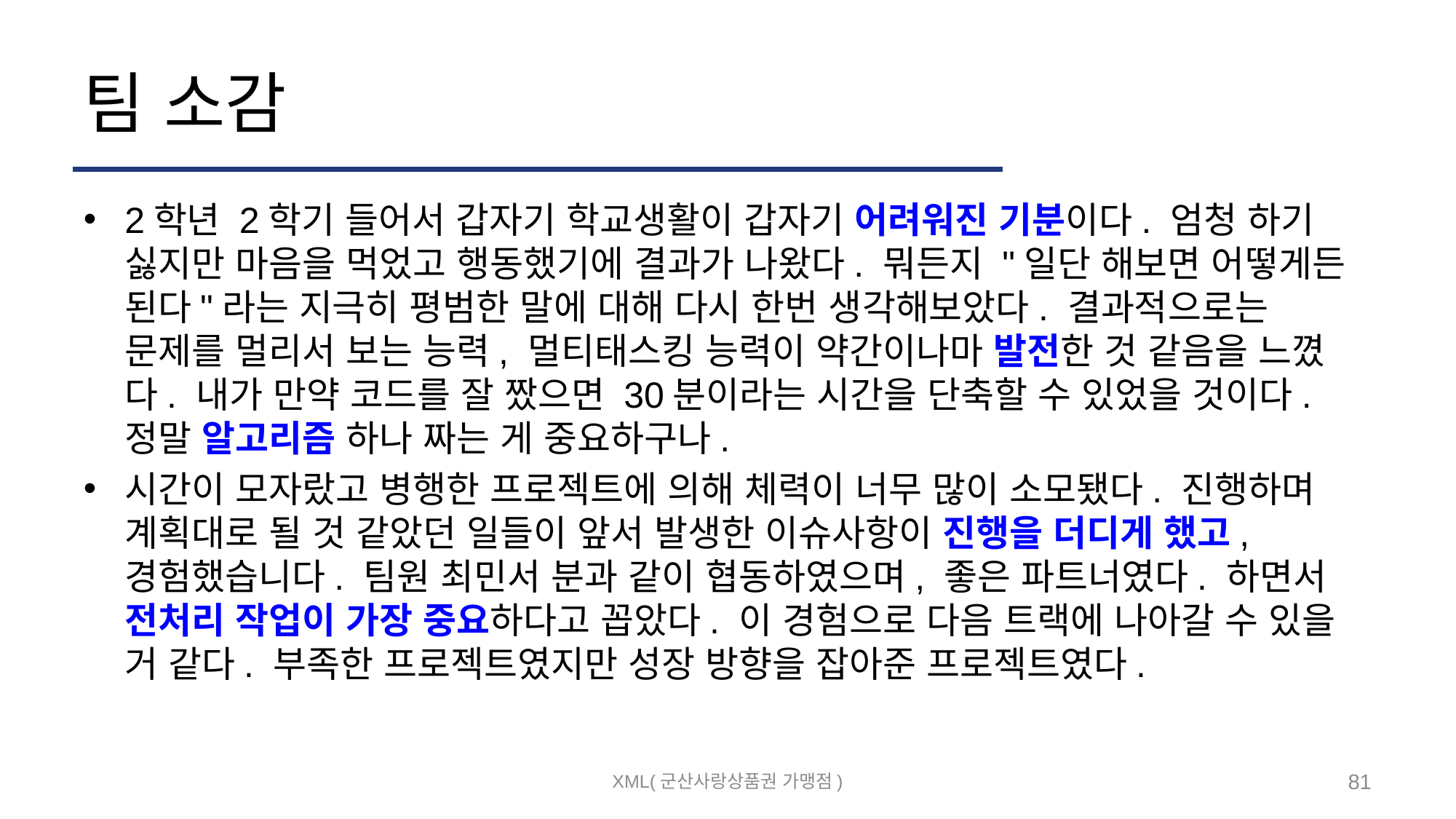

# 팀 소감
2학년 2학기 들어서 갑자기 학교생활이 갑자기 어려워진 기분이다. 엄청 하기 싫지만 마음을 먹었고 행동했기에 결과가 나왔다. 뭐든지 "일단 해보면 어떻게든 된다"라는 지극히 평범한 말에 대해 다시 한번 생각해보았다. 결과적으로는 문제를 멀리서 보는 능력, 멀티태스킹 능력이 약간이나마 발전한 것 같음을 느꼈다. 내가 만약 코드를 잘 짰으면 30분이라는 시간을 단축할 수 있었을 것이다. 정말 알고리즘 하나 짜는 게 중요하구나.
시간이 모자랐고 병행한 프로젝트에 의해 체력이 너무 많이 소모됐다. 진행하며 계획대로 될 것 같았던 일들이 앞서 발생한 이슈사항이 진행을 더디게 했고, 경험했습니다. 팀원 최민서 분과 같이 협동하였으며, 좋은 파트너였다. 하면서 전처리 작업이 가장 중요하다고 꼽았다. 이 경험으로 다음 트랙에 나아갈 수 있을 거 같다. 부족한 프로젝트였지만 성장 방향을 잡아준 프로젝트였다.
XML(군산사랑상품권 가맹점)
81